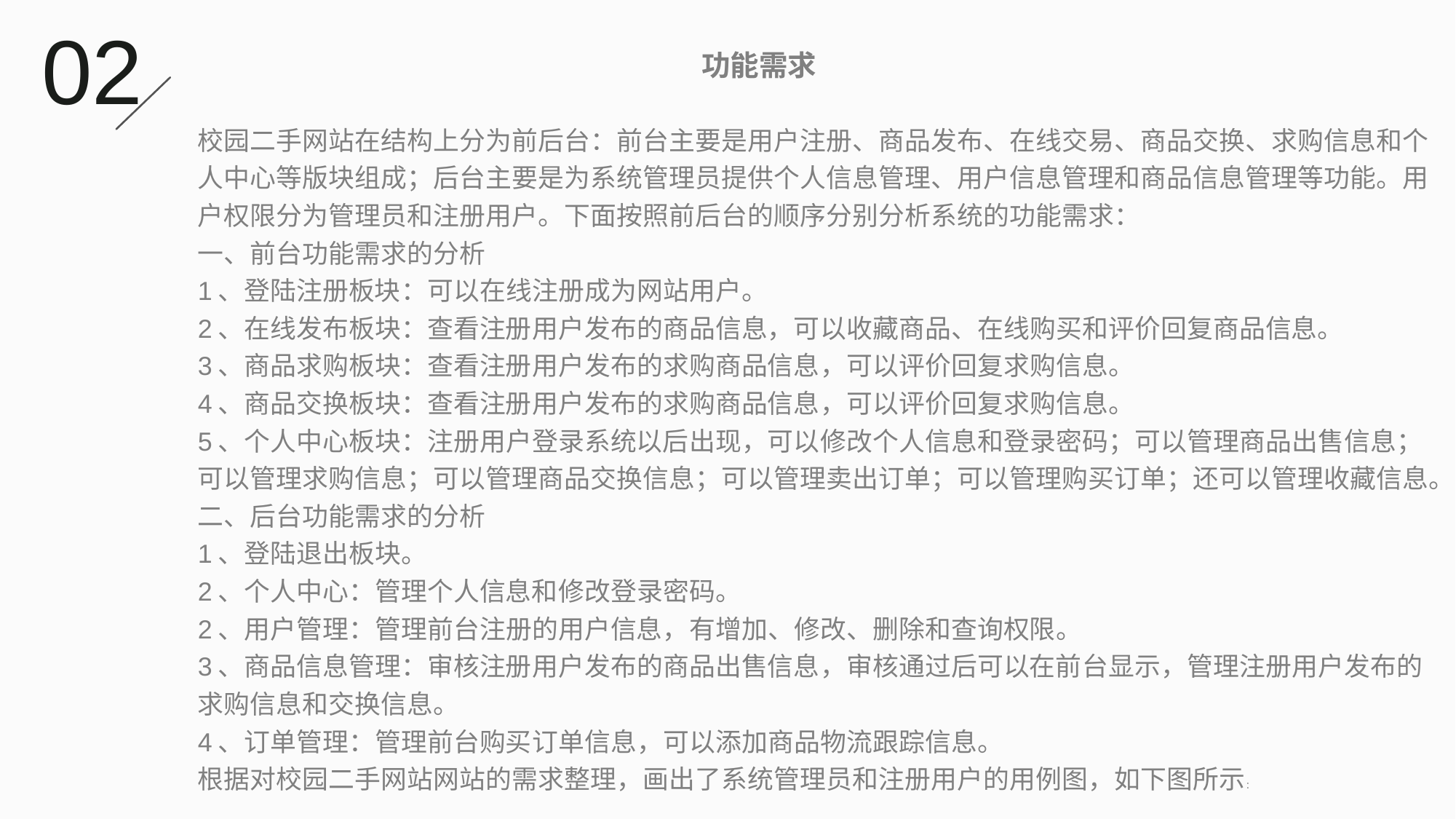

02
功能需求
校园二手网站在结构上分为前后台：前台主要是用户注册、商品发布、在线交易、商品交换、求购信息和个人中心等版块组成；后台主要是为系统管理员提供个人信息管理、用户信息管理和商品信息管理等功能。用户权限分为管理员和注册用户。下面按照前后台的顺序分别分析系统的功能需求：
一、前台功能需求的分析
1、登陆注册板块：可以在线注册成为网站用户。
2、在线发布板块：查看注册用户发布的商品信息，可以收藏商品、在线购买和评价回复商品信息。
3、商品求购板块：查看注册用户发布的求购商品信息，可以评价回复求购信息。
4、商品交换板块：查看注册用户发布的求购商品信息，可以评价回复求购信息。
5、个人中心板块：注册用户登录系统以后出现，可以修改个人信息和登录密码；可以管理商品出售信息；可以管理求购信息；可以管理商品交换信息；可以管理卖出订单；可以管理购买订单；还可以管理收藏信息。
二、后台功能需求的分析
1、登陆退出板块。
2、个人中心：管理个人信息和修改登录密码。
2、用户管理：管理前台注册的用户信息，有增加、修改、删除和查询权限。
3、商品信息管理：审核注册用户发布的商品出售信息，审核通过后可以在前台显示，管理注册用户发布的求购信息和交换信息。
4、订单管理：管理前台购买订单信息，可以添加商品物流跟踪信息。
根据对校园二手网站网站的需求整理，画出了系统管理员和注册用户的用例图，如下图所示：